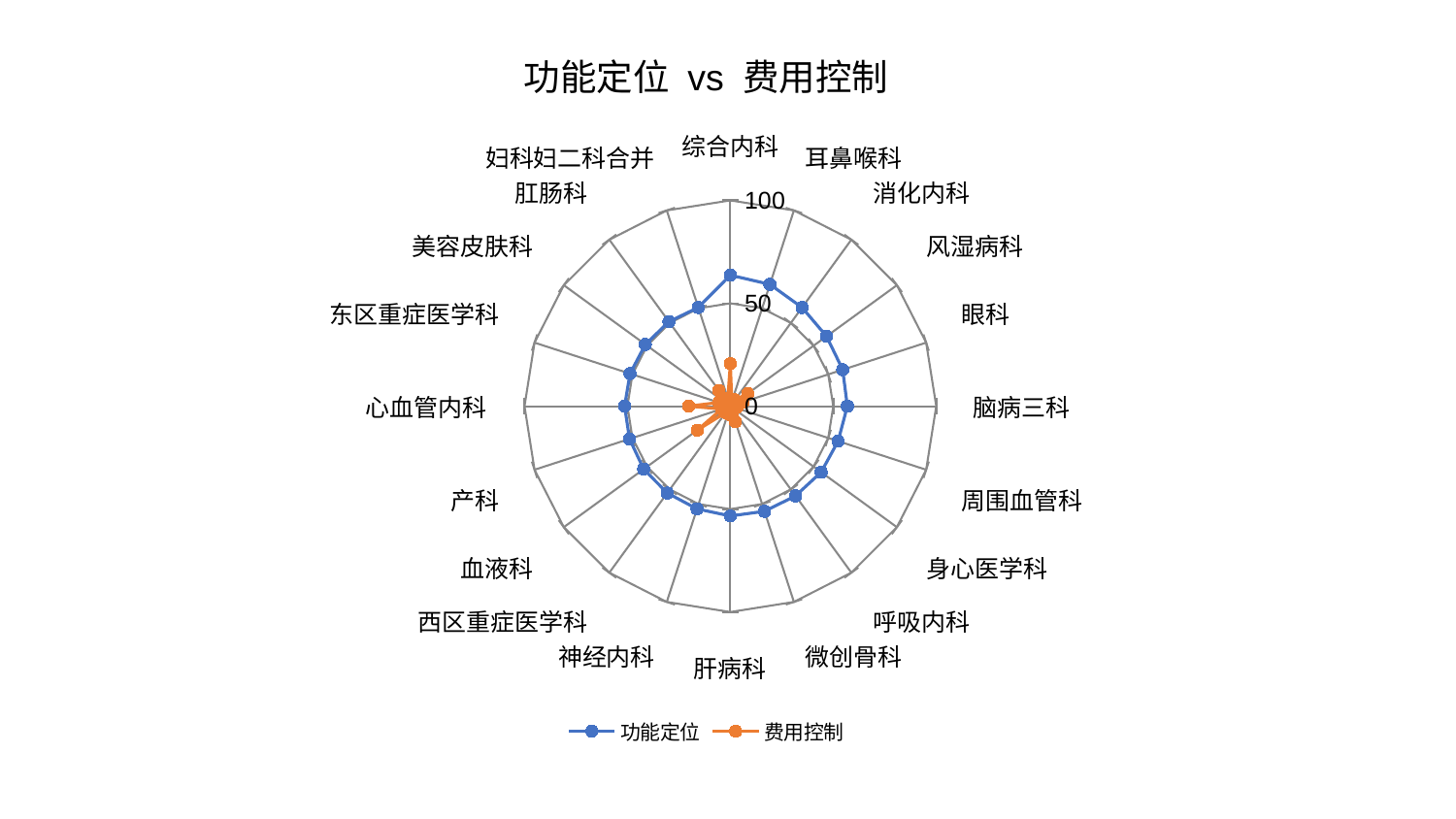

### Chart: 功能定位 vs 费用控制

| Category | 功能定位 | 费用控制 |
|---|---|---|
| 综合内科 | 63.667965036112285 | 20.710184497048164 |
| 耳鼻喉科 | 62.24413627735147 | 2.3044346826400313 |
| 消化内科 | 59.271713614129155 | 3.806295314382776 |
| 风湿病科 | 57.751443401664844 | 10.432699541613845 |
| 眼科 | 57.388925592447976 | 6.440662229003127 |
| 脑病三科 | 56.83937788556471 | 3.5820253188643716 |
| 周围血管科 | 55.043814217275845 | 2.8109287403238903 |
| 身心医学科 | 54.523077545726984 | 1.9944056662870235 |
| 呼吸内科 | 53.87396998826642 | 2.503931745853271 |
| 微创骨科 | 53.7060457586954 | 7.941015474835715 |
| 肝病科 | 53.35058107836222 | 4.270387479217117 |
| 神经内科 | 52.47795922471684 | 2.4845168551497285 |
| 西区重症医学科 | 52.16233788359913 | 3.830054737609833 |
| 血液科 | 52.0413456422125 | 19.879464323959592 |
| 产科 | 51.49720107643997 | 4.357705301884217 |
| 心血管内科 | 51.37703243817392 | 20.252832659619504 |
| 东区重症医学科 | 51.23046449693494 | 5.80398112199727 |
| 美容皮肤科 | 51.05512837706424 | 2.3092782701105774 |
| 肛肠科 | 50.77662521010202 | 9.462442618855578 |
| 妇科妇二科合并 | 50.45499273773076 | 3.942141478725509 |
34